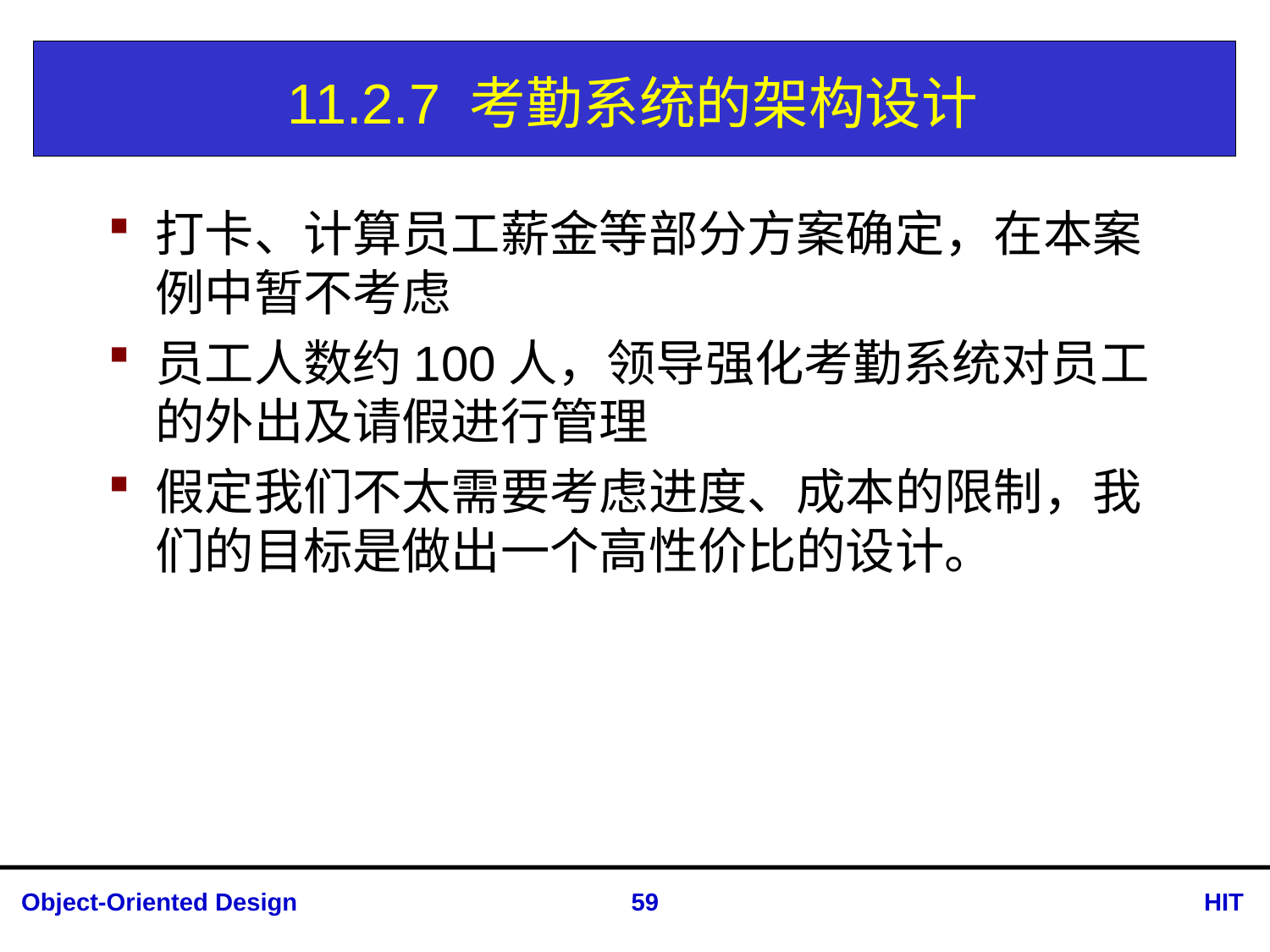

# 11.2.7 考勤系统的架构设计
打卡、计算员工薪金等部分方案确定，在本案例中暂不考虑
员工人数约100人，领导强化考勤系统对员工的外出及请假进行管理
假定我们不太需要考虑进度、成本的限制，我们的目标是做出一个高性价比的设计。